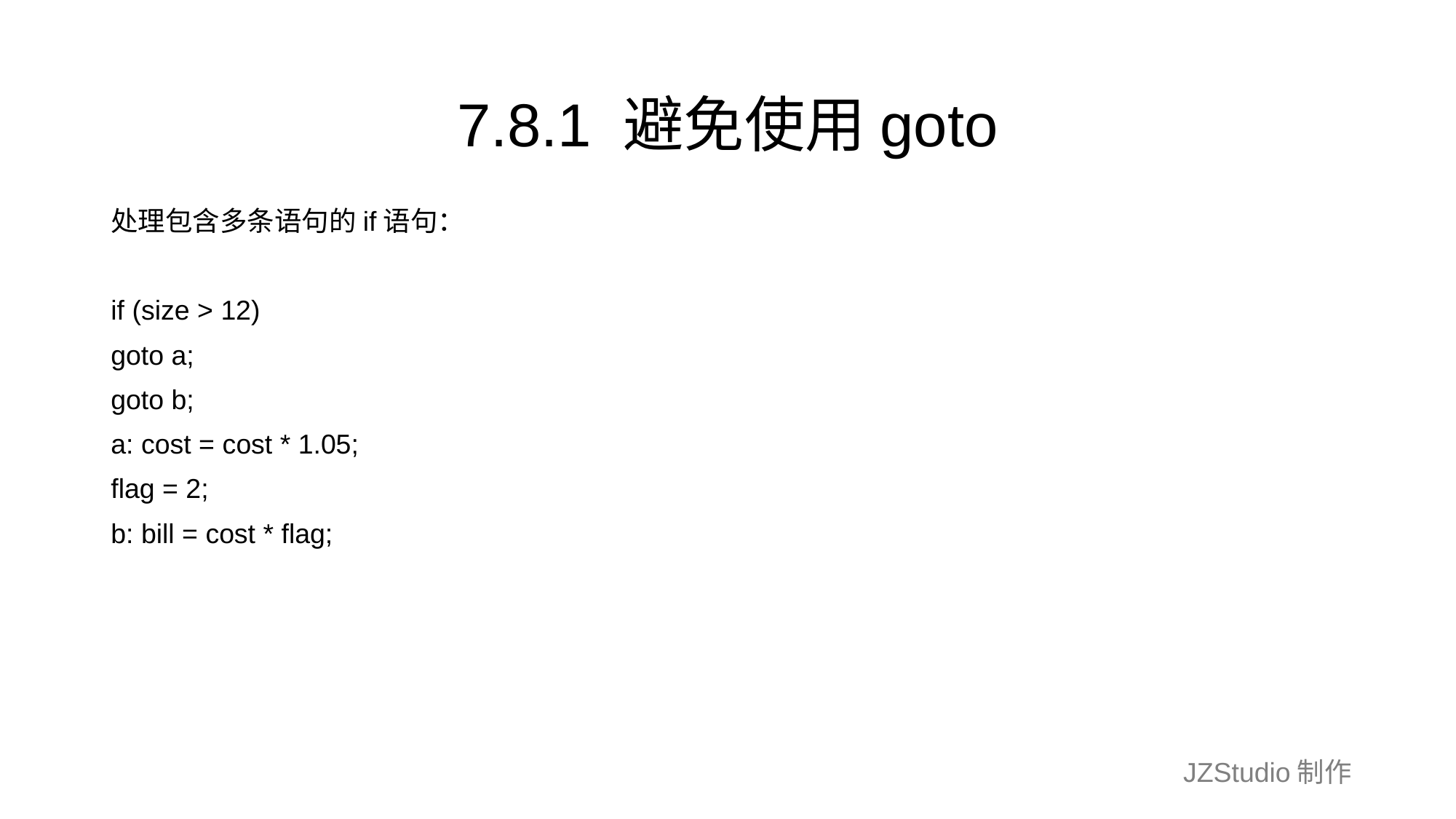

# 7.8.1 避免使用goto
处理包含多条语句的if语句：

if (size > 12)
goto a;
goto b;
a: cost = cost * 1.05;
flag = 2;
b: bill = cost * flag;